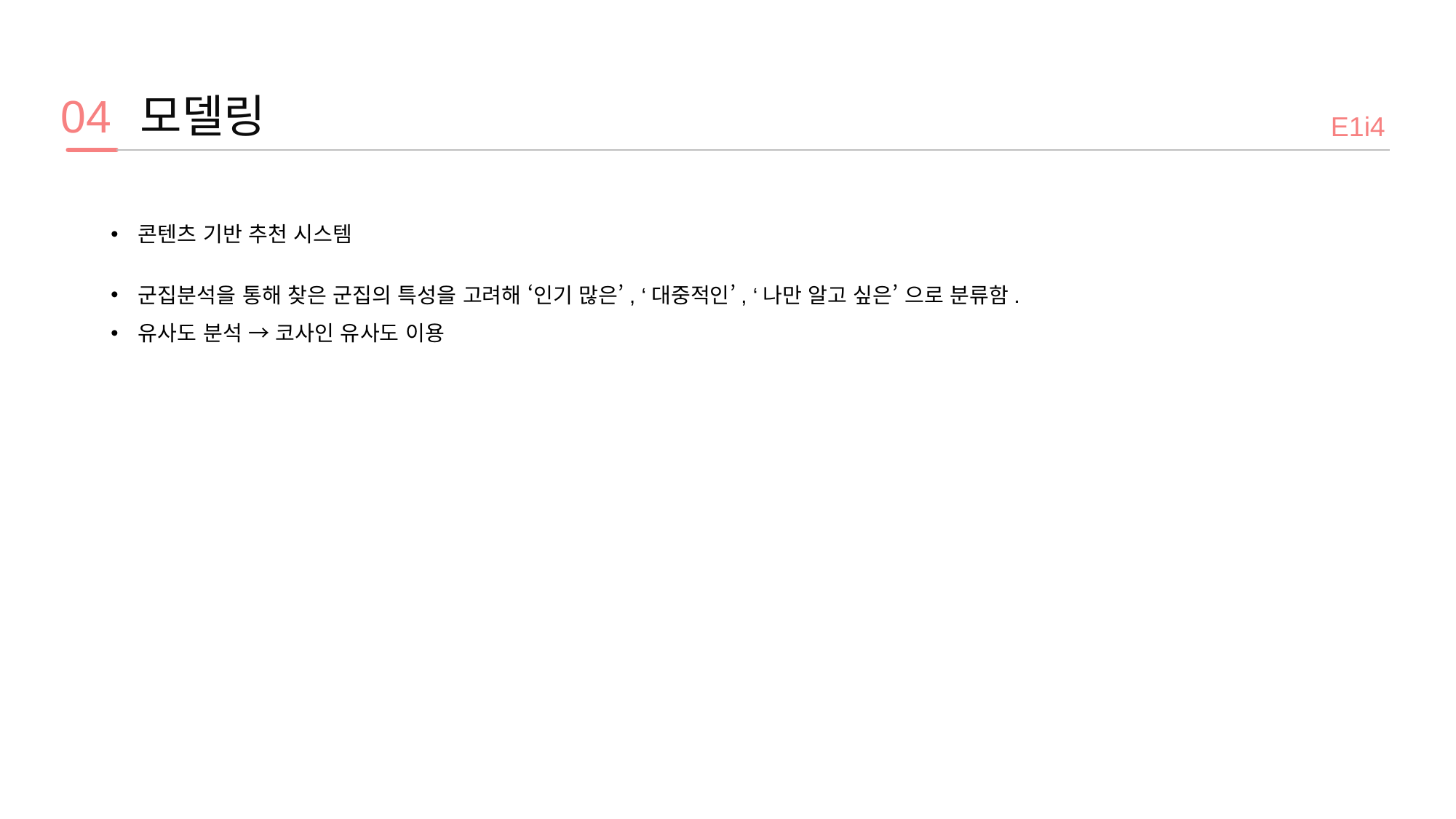

04
모델링
E1i4
콘텐츠 기반 추천 시스템

군집분석을 통해 찾은 군집의 특성을 고려해 ‘인기 많은’, ‘대중적인’, ‘나만 알고 싶은’ 으로 분류함.
유사도 분석 → 코사인 유사도 이용